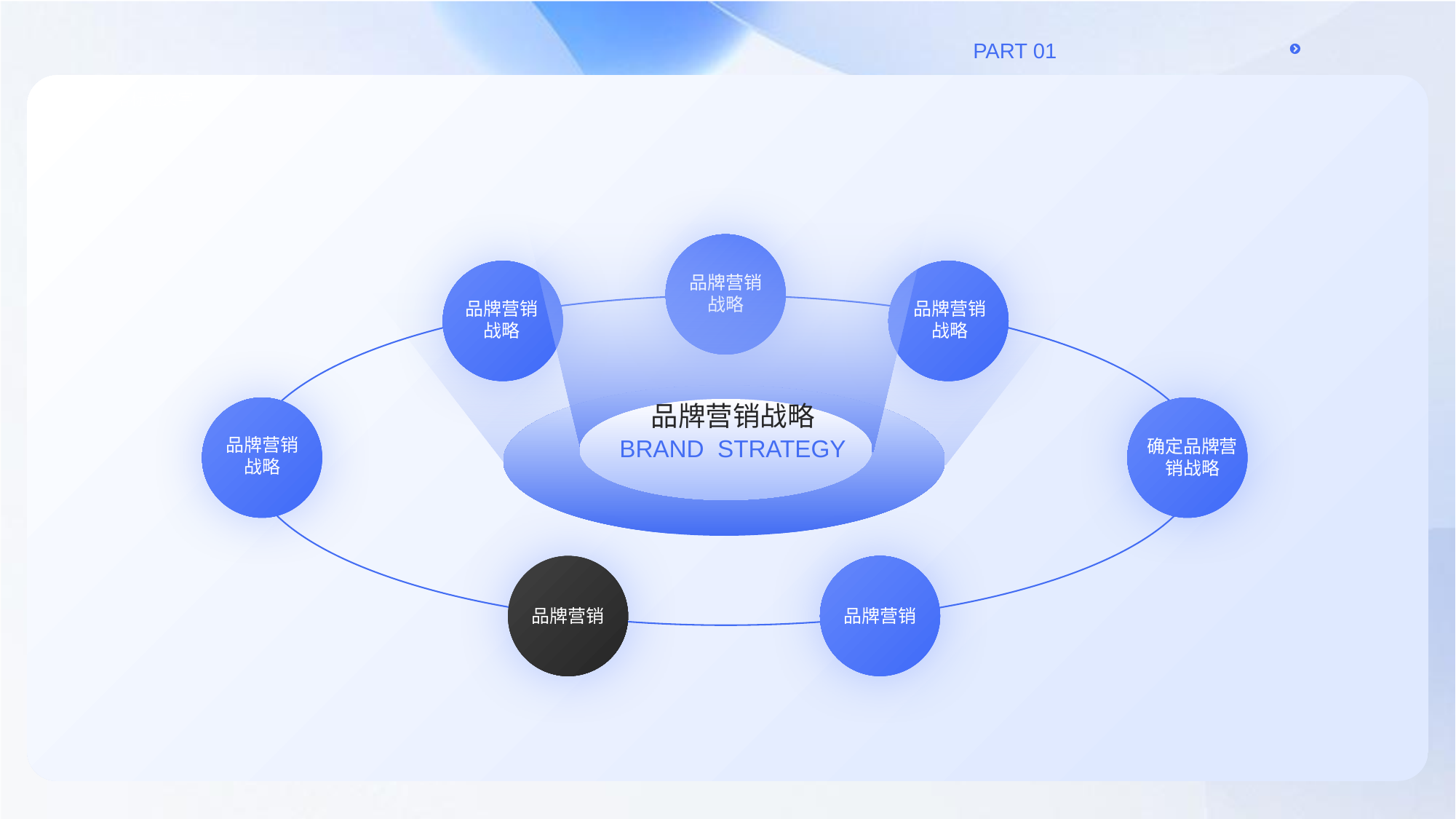

品牌营销战略
品牌营销战略
品牌营销战略

品牌营销战略

品牌营销战略
Brand  strategy
确定品牌营销战略

品牌营销
品牌营销